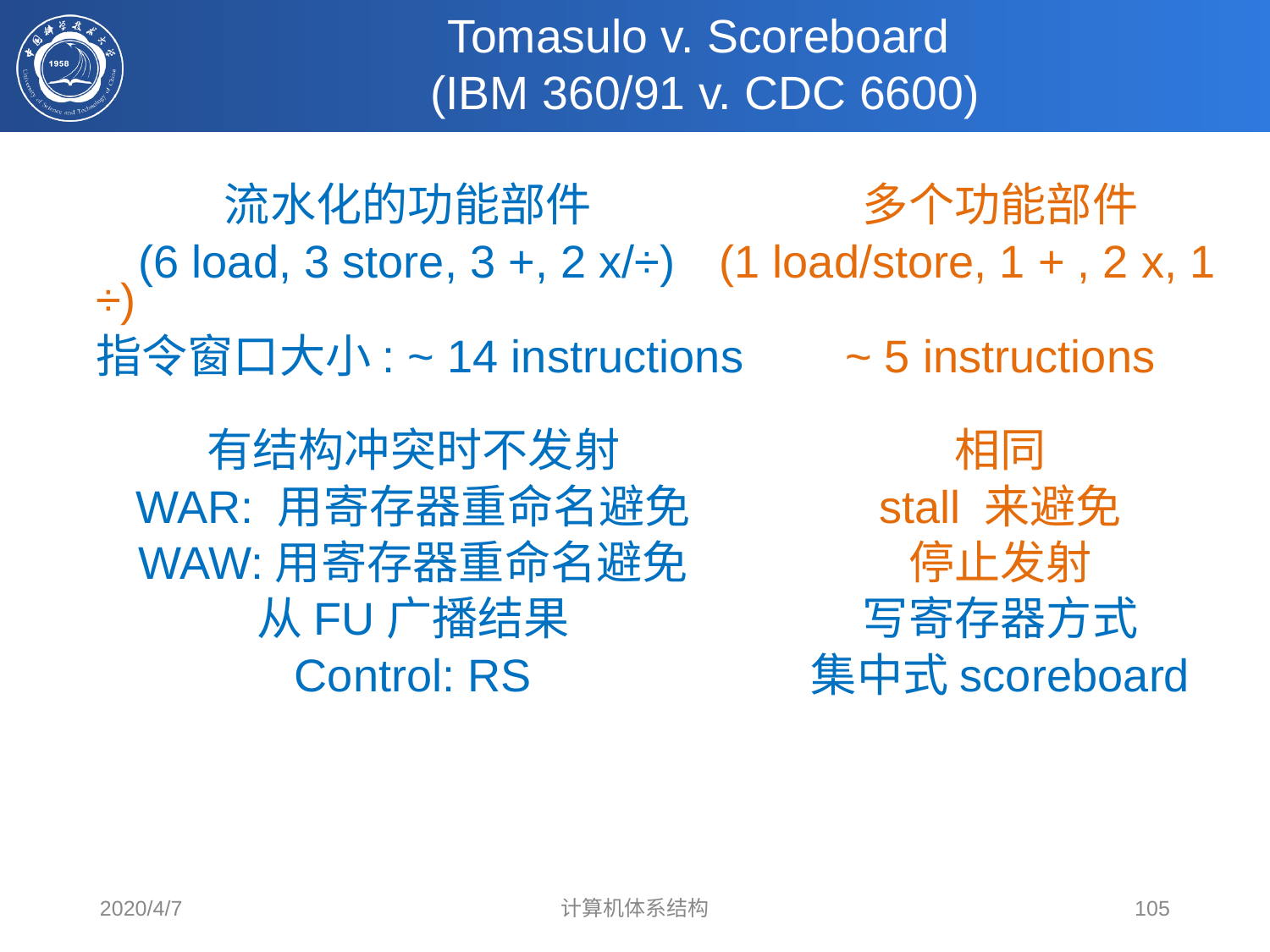

# Tomasulo v. Scoreboard (IBM 360/91 v. CDC 6600)
	流水化的功能部件 	多个功能部件
	(6 load, 3 store, 3 +, 2 x/÷) 	(1 load/store, 1 + , 2 x, 1 ÷)
	指令窗口大小: ~ 14 instructions	 ~ 5 instructions
	有结构冲突时不发射	相同
	WAR: 用寄存器重命名避免	stall 来避免
	WAW:用寄存器重命名避免	停止发射
	从FU广播结果	写寄存器方式
	Control: RS	集中式scoreboard

2020/4/7
计算机体系结构
105